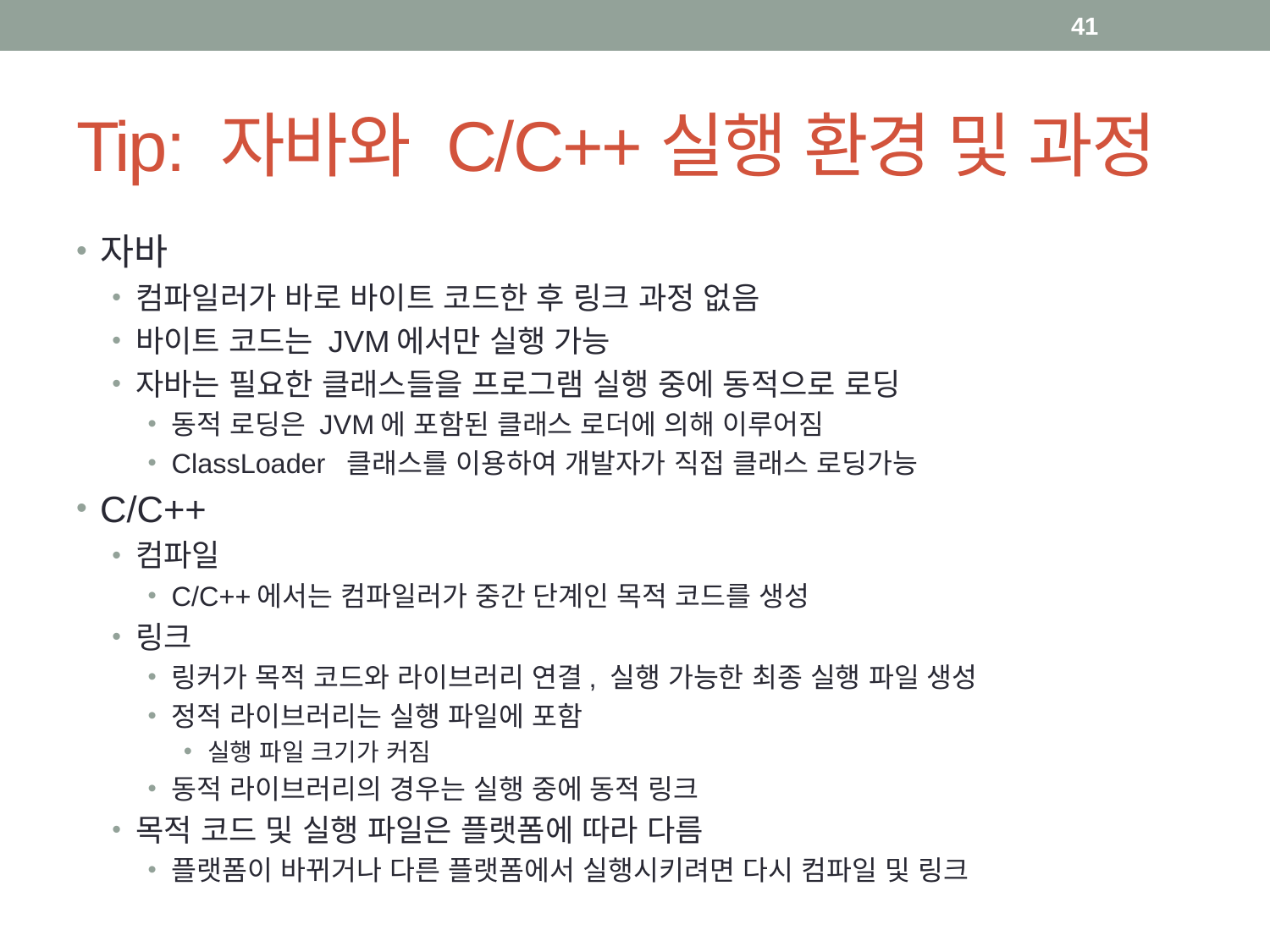

41
# Tip: 자바와 C/C++실행 환경 및 과정
자바
컴파일러가 바로 바이트 코드한 후 링크 과정 없음
바이트 코드는 JVM에서만 실행 가능
자바는 필요한 클래스들을 프로그램 실행 중에 동적으로 로딩
동적 로딩은 JVM에 포함된 클래스 로더에 의해 이루어짐
ClassLoader  클래스를 이용하여 개발자가 직접 클래스 로딩가능
C/C++
컴파일
C/C++에서는 컴파일러가 중간 단계인 목적 코드를 생성
링크
링커가 목적 코드와 라이브러리 연결, 실행 가능한 최종 실행 파일 생성
정적 라이브러리는 실행 파일에 포함
실행 파일 크기가 커짐
동적 라이브러리의 경우는 실행 중에 동적 링크
목적 코드 및 실행 파일은 플랫폼에 따라 다름
플랫폼이 바뀌거나 다른 플랫폼에서 실행시키려면 다시 컴파일 및 링크